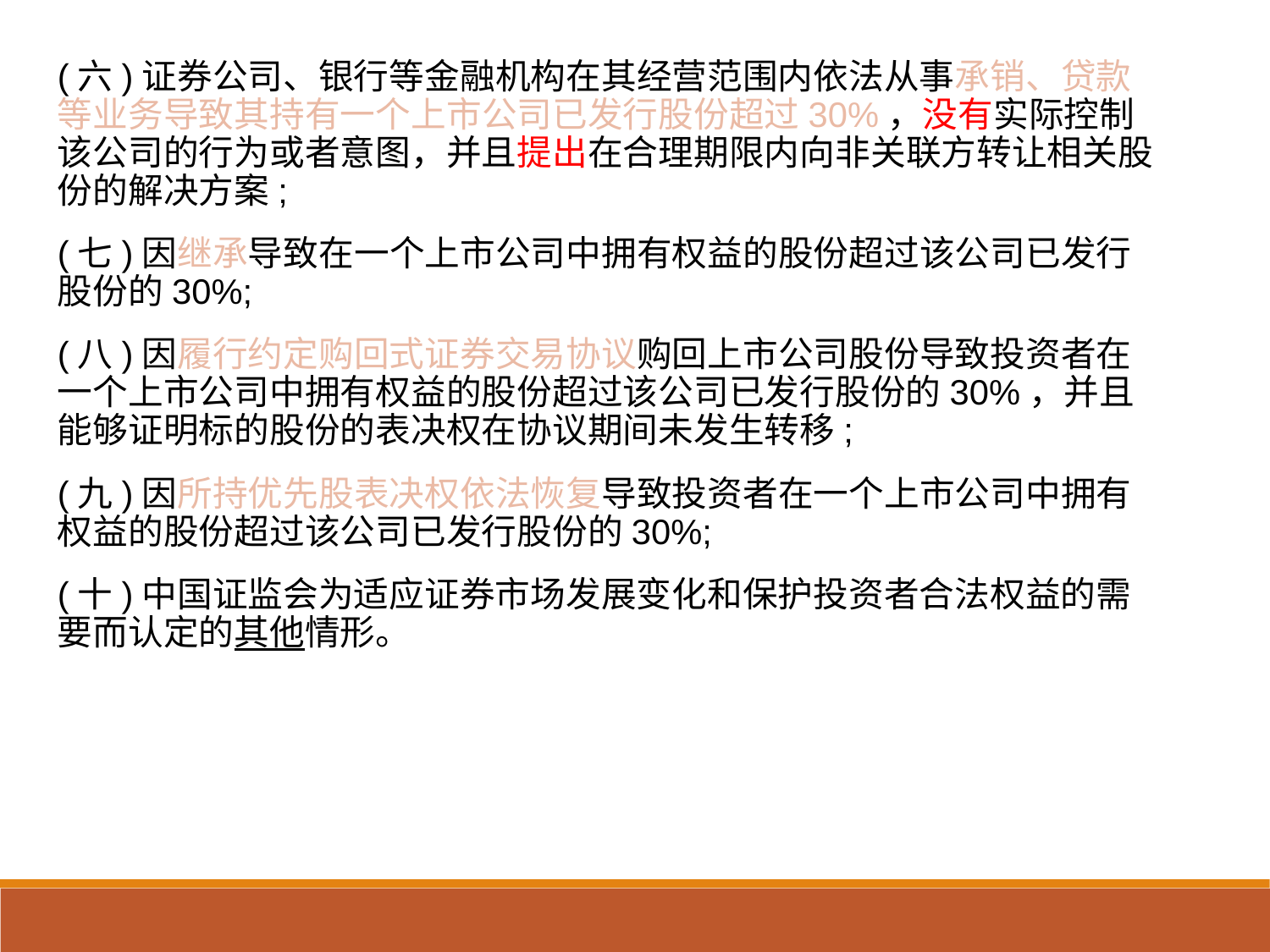

(六)证券公司、银行等金融机构在其经营范围内依法从事承销、贷款等业务导致其持有一个上市公司已发行股份超过30%，没有实际控制该公司的行为或者意图，并且提出在合理期限内向非关联方转让相关股份的解决方案;
(七)因继承导致在一个上市公司中拥有权益的股份超过该公司已发行股份的30%;
(八)因履行约定购回式证券交易协议购回上市公司股份导致投资者在一个上市公司中拥有权益的股份超过该公司已发行股份的30%，并且能够证明标的股份的表决权在协议期间未发生转移;
(九)因所持优先股表决权依法恢复导致投资者在一个上市公司中拥有权益的股份超过该公司已发行股份的30%;
(十)中国证监会为适应证券市场发展变化和保护投资者合法权益的需要而认定的其他情形。